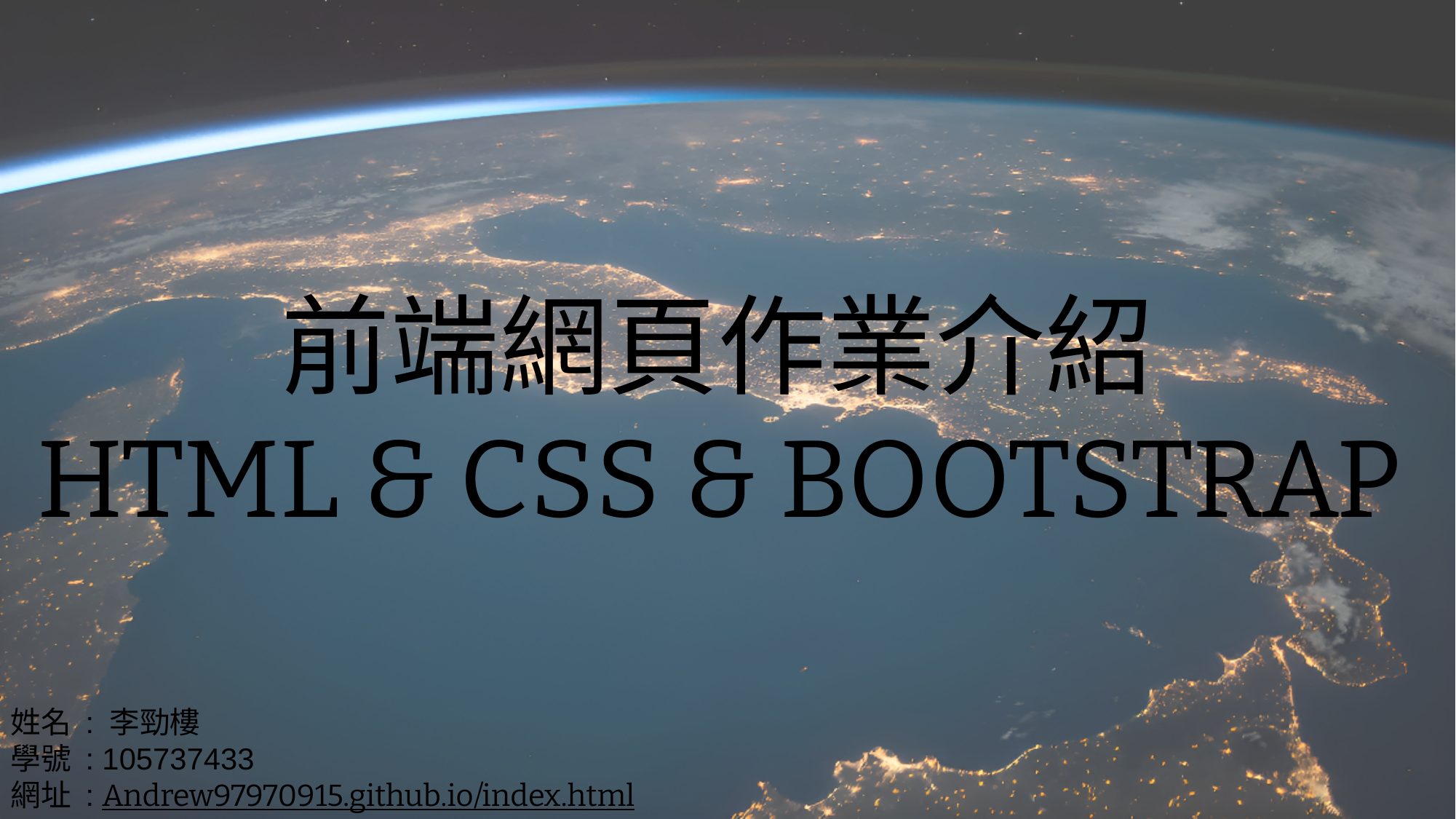

前端網頁作業介紹
HTML & CSS & BOOTSTRAP
姓名 : 李勁樓
學號 : 105737433
網址 : Andrew97970915.github.io/index.html